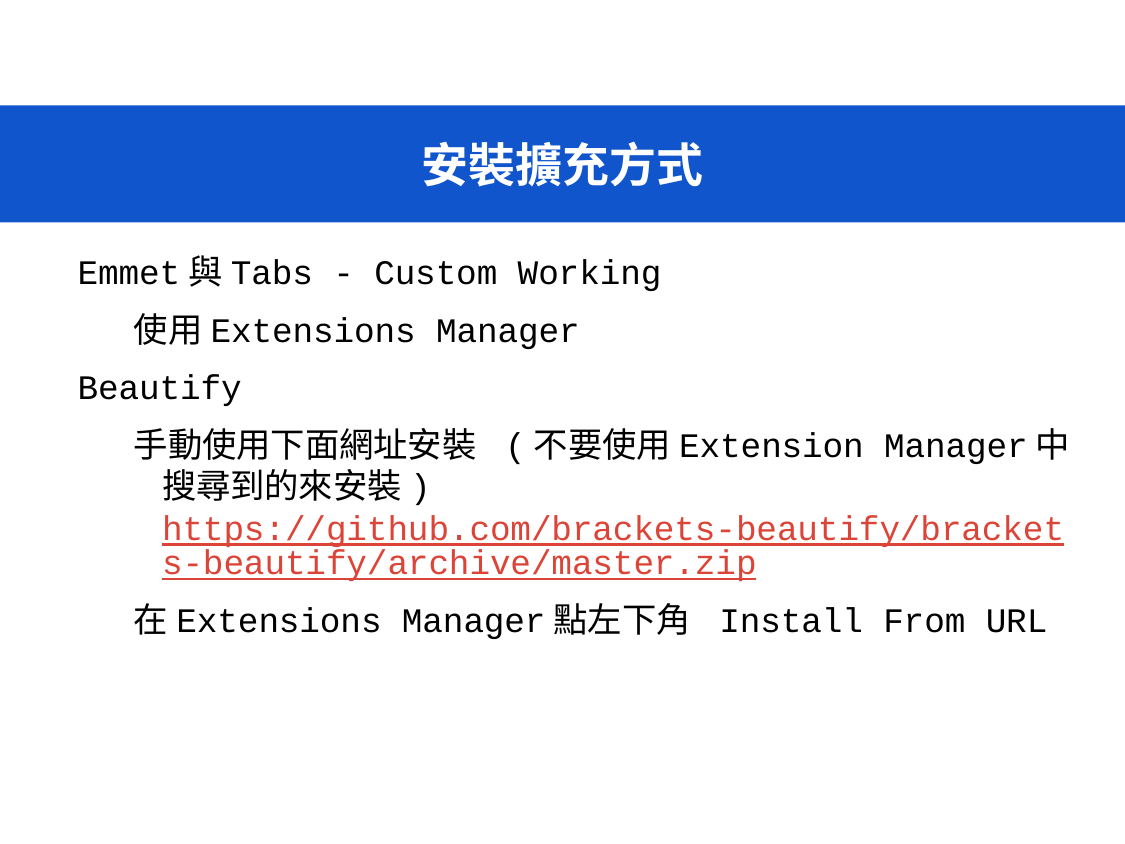

# 安裝擴充方式
Emmet與Tabs - Custom Working
使用Extensions Manager
Beautify
手動使用下面網址安裝 (不要使用Extension Manager中搜尋到的來安裝)
https://github.com/brackets-beautify/brackets-beautify/archive/master.zip
在Extensions Manager點左下角 Install From URL